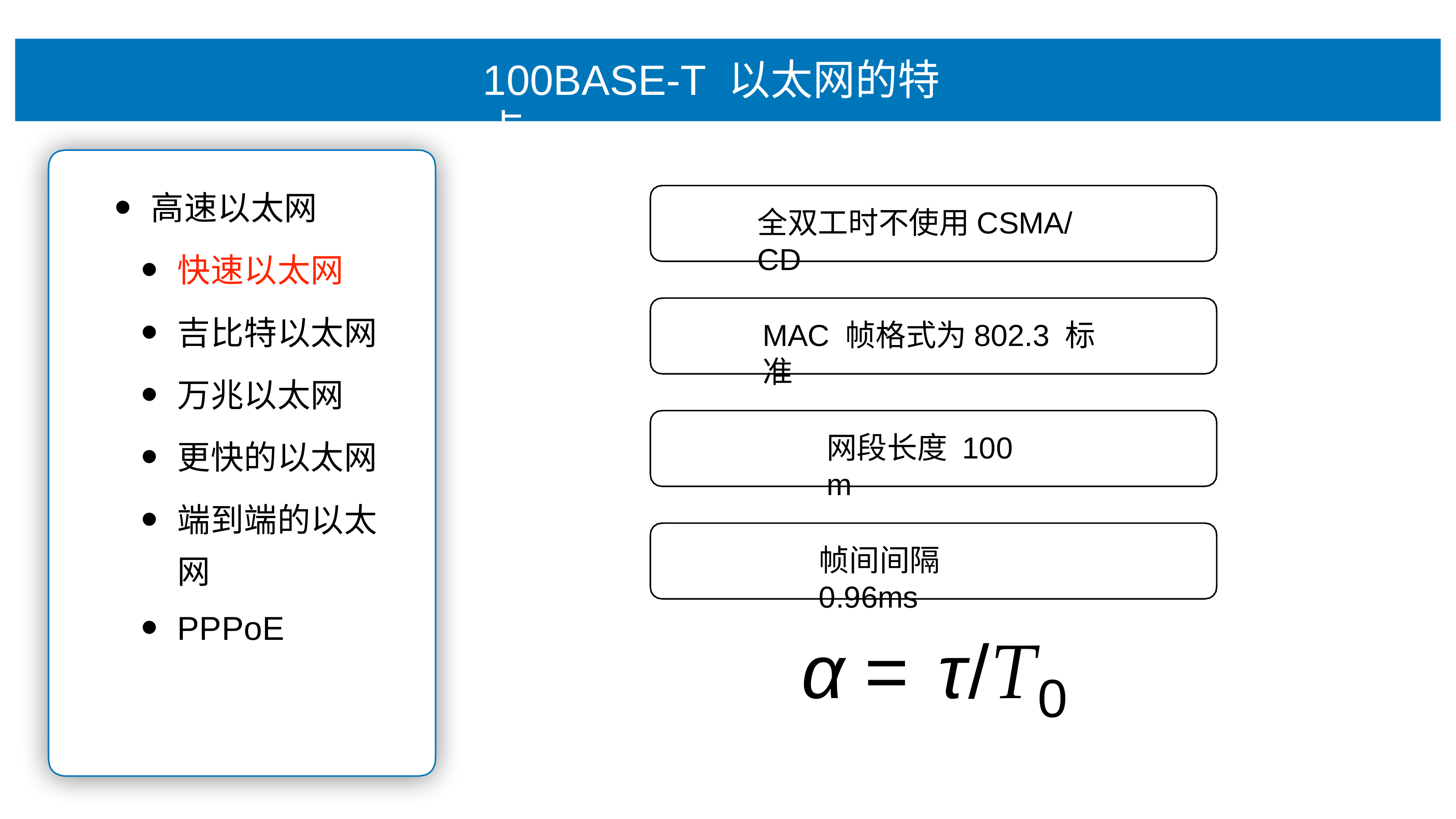

100BASE-T 以太⽹的特点

⾼速以太⽹
快速以太⽹
吉⽐特以太⽹
万兆以太⽹
更快的以太⽹
端到端的以太
⽹
PPPoE

全双⼯时不使⽤CSMA/CD

MAC 帧格式为802.3 标准

⽹段⻓度 100 m

帧间间隔 0.96ms
α = τ/T
0